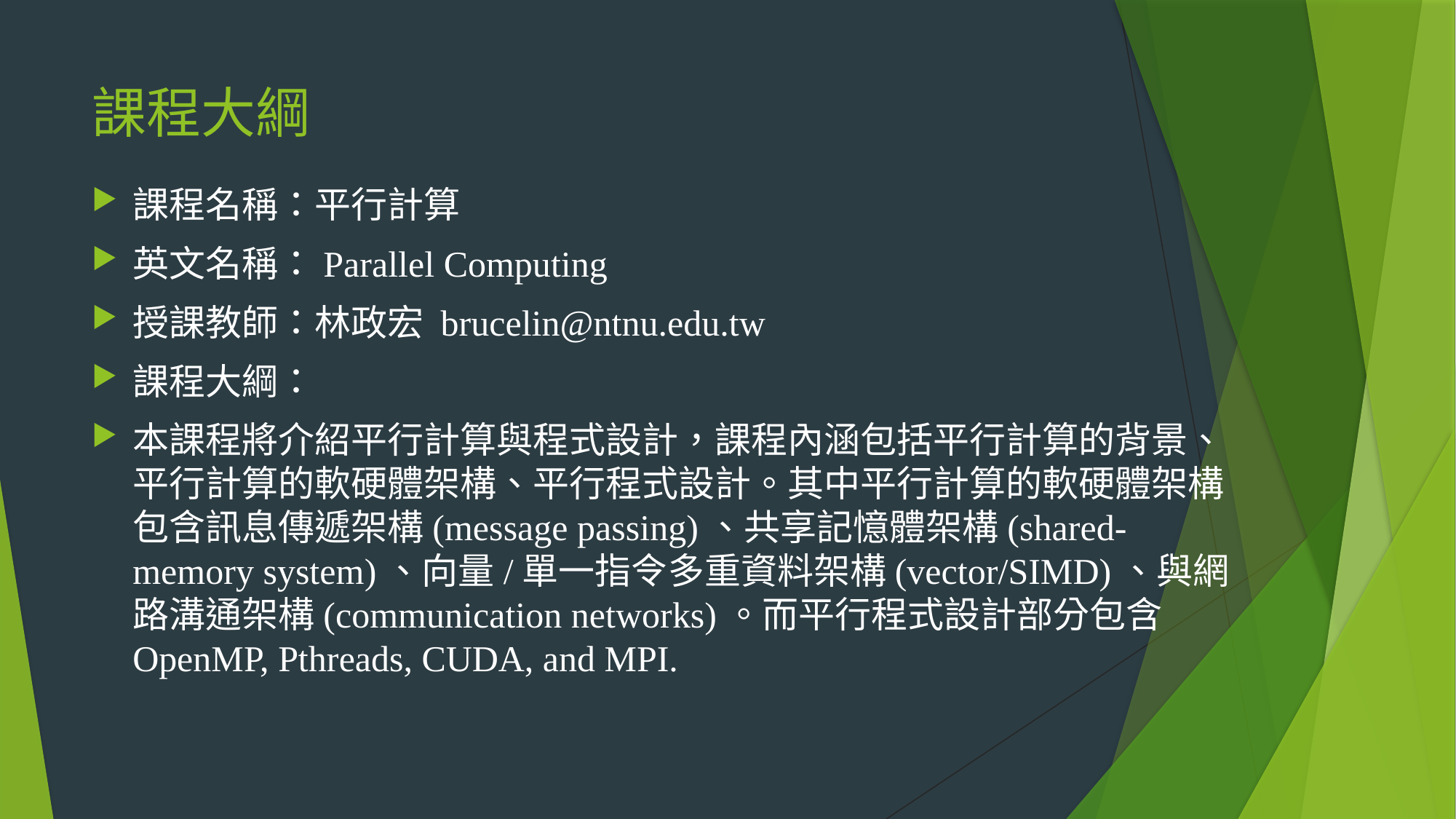

# 課程大綱
課程名稱：平行計算
英文名稱：Parallel Computing
授課教師：林政宏 brucelin@ntnu.edu.tw
課程大綱：
本課程將介紹平行計算與程式設計，課程內涵包括平行計算的背景、平行計算的軟硬體架構、平行程式設計。其中平行計算的軟硬體架構包含訊息傳遞架構(message passing)、共享記憶體架構(shared-memory system)、向量/單一指令多重資料架構(vector/SIMD)、與網路溝通架構(communication networks)。而平行程式設計部分包含OpenMP, Pthreads, CUDA, and MPI.